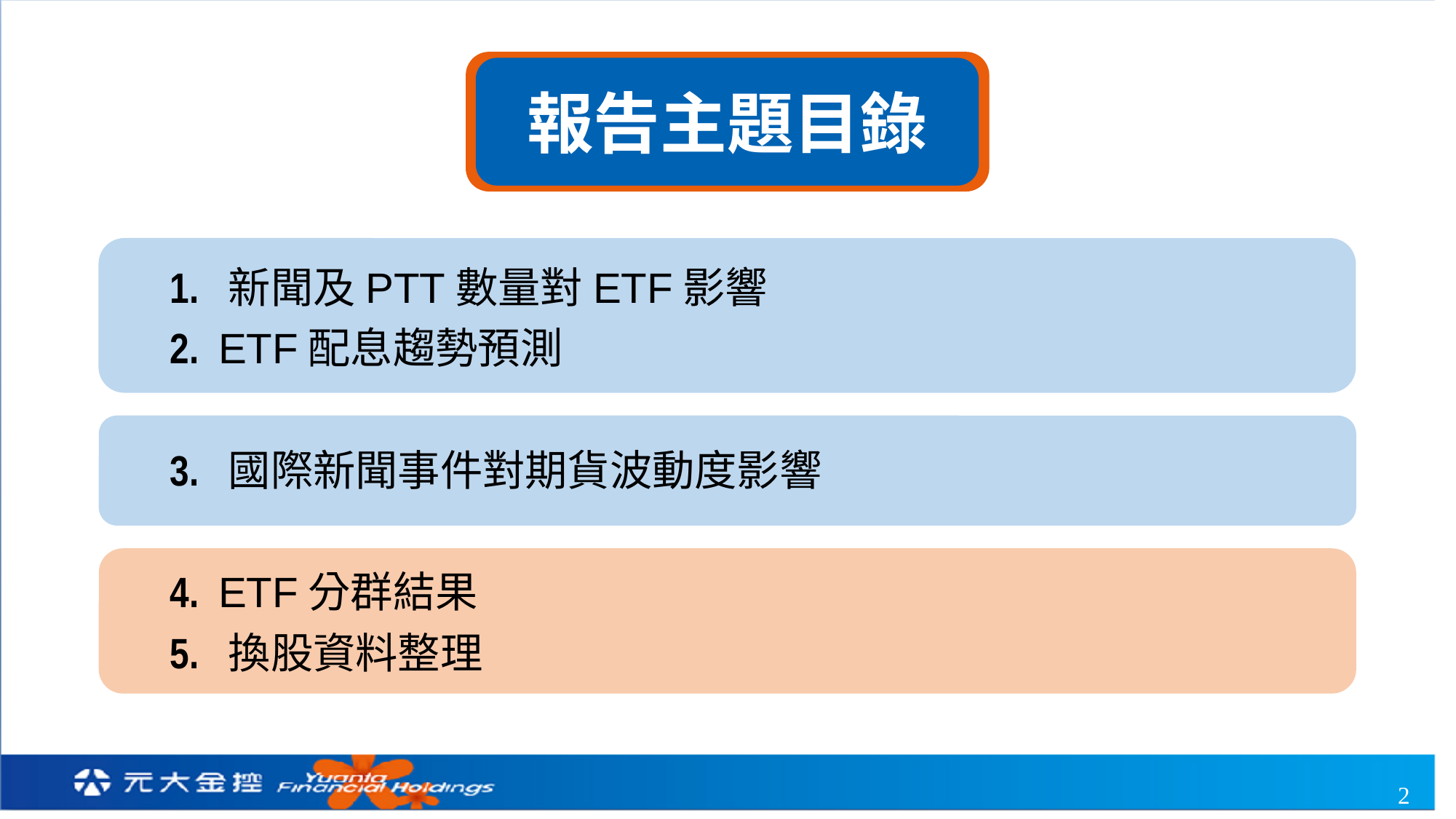

報告主題目錄

1.  新聞及PTT數量對ETF影響
2.  ETF配息趨勢預測

3.  國際新聞事件對期貨波動度影響

4.  ETF分群結果
5.  換股資料整理

2